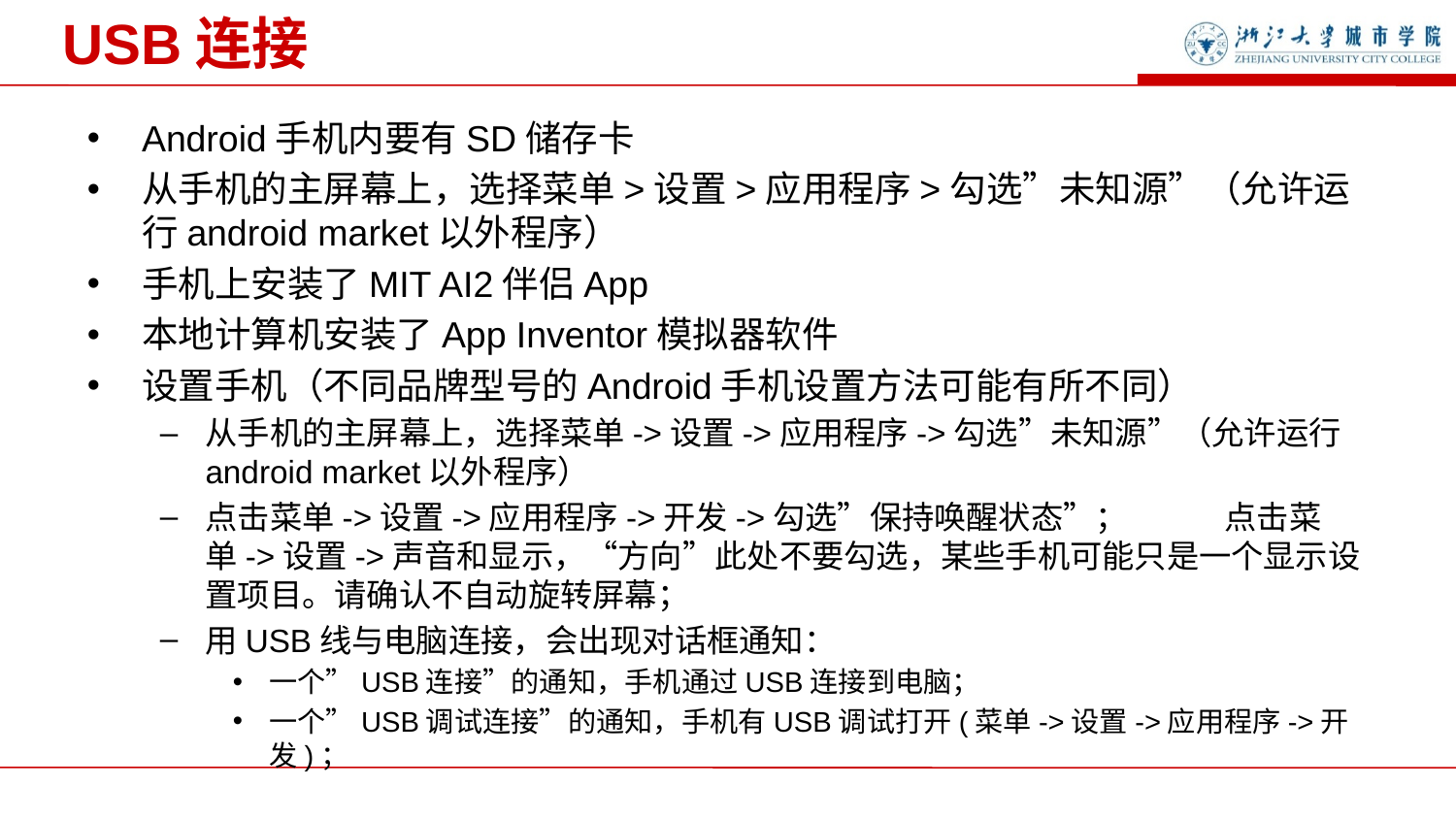

USB连接
Android手机内要有SD储存卡
从手机的主屏幕上，选择菜单>设置>应用程序>勾选”未知源”（允许运行android market以外程序）
手机上安装了MIT AI2伴侣App
本地计算机安装了App Inventor模拟器软件
设置手机（不同品牌型号的Android手机设置方法可能有所不同）
从手机的主屏幕上，选择菜单->设置->应用程序->勾选”未知源”（允许运行android market以外程序）
点击菜单->设置->应用程序->开发->勾选”保持唤醒状态”；	点击菜单->设置->声音和显示，“方向”此处不要勾选，某些手机可能只是一个显示设置项目。请确认不自动旋转屏幕；
用USB线与电脑连接，会出现对话框通知：
一个”USB连接”的通知，手机通过USB连接到电脑；
一个”USB调试连接”的通知，手机有USB调试打开(菜单->设置->应用程序->开发)；